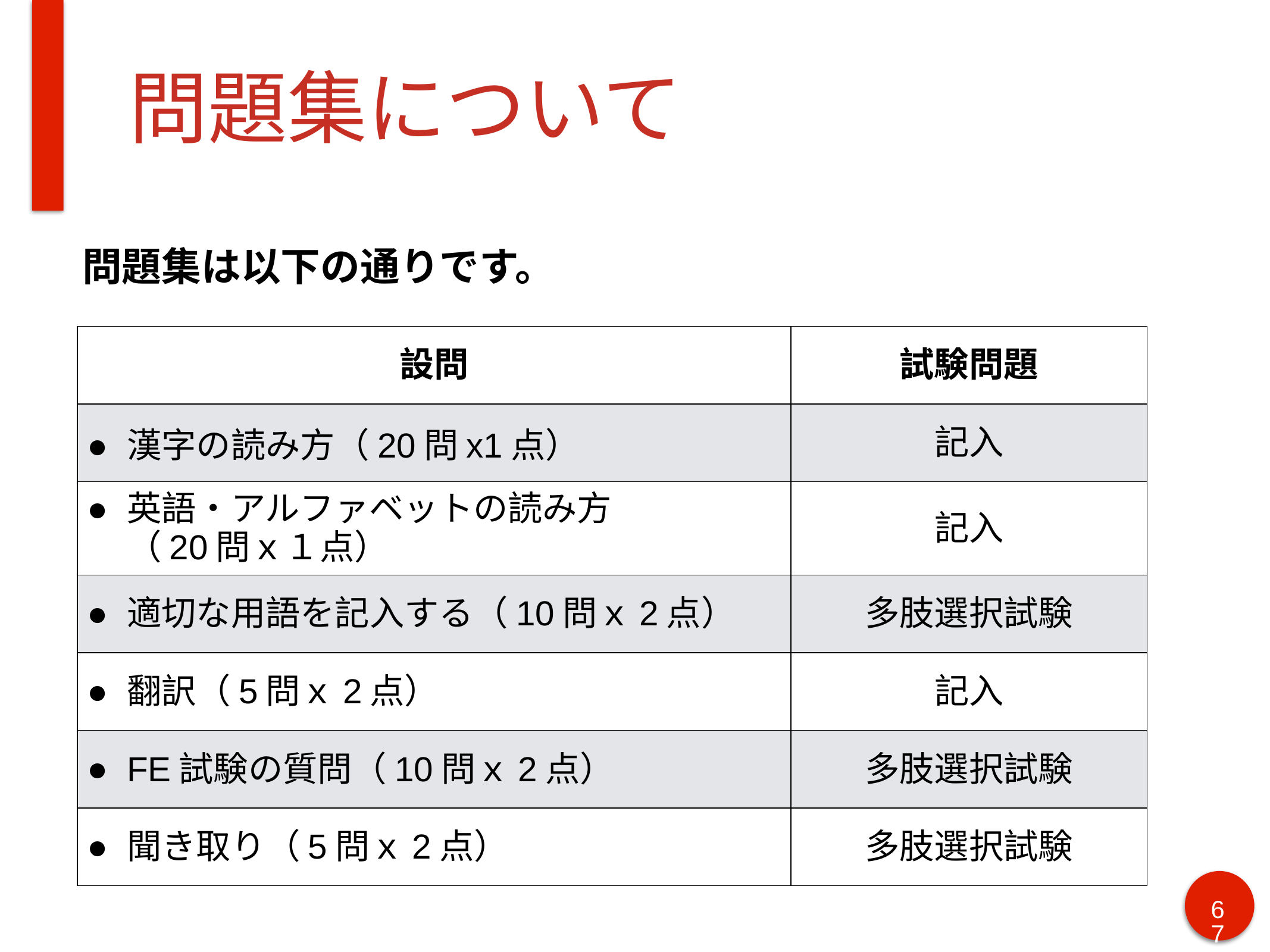

# 問題集について
問題集は以下の通りです。
| 設問 | 試験問題 |
| --- | --- |
| 漢字の読み方（20問x1点） | 記入 |
| 英語・アルファベットの読み方 （20問ｘ１点） | 記入 |
| 適切な用語を記入する（10問ｘ2点） | 多肢選択試験 |
| 翻訳（5問ｘ2点） | 記入 |
| FE試験の質問（10問ｘ2点） | 多肢選択試験 |
| 聞き取り（5問ｘ2点） | 多肢選択試験 |
67